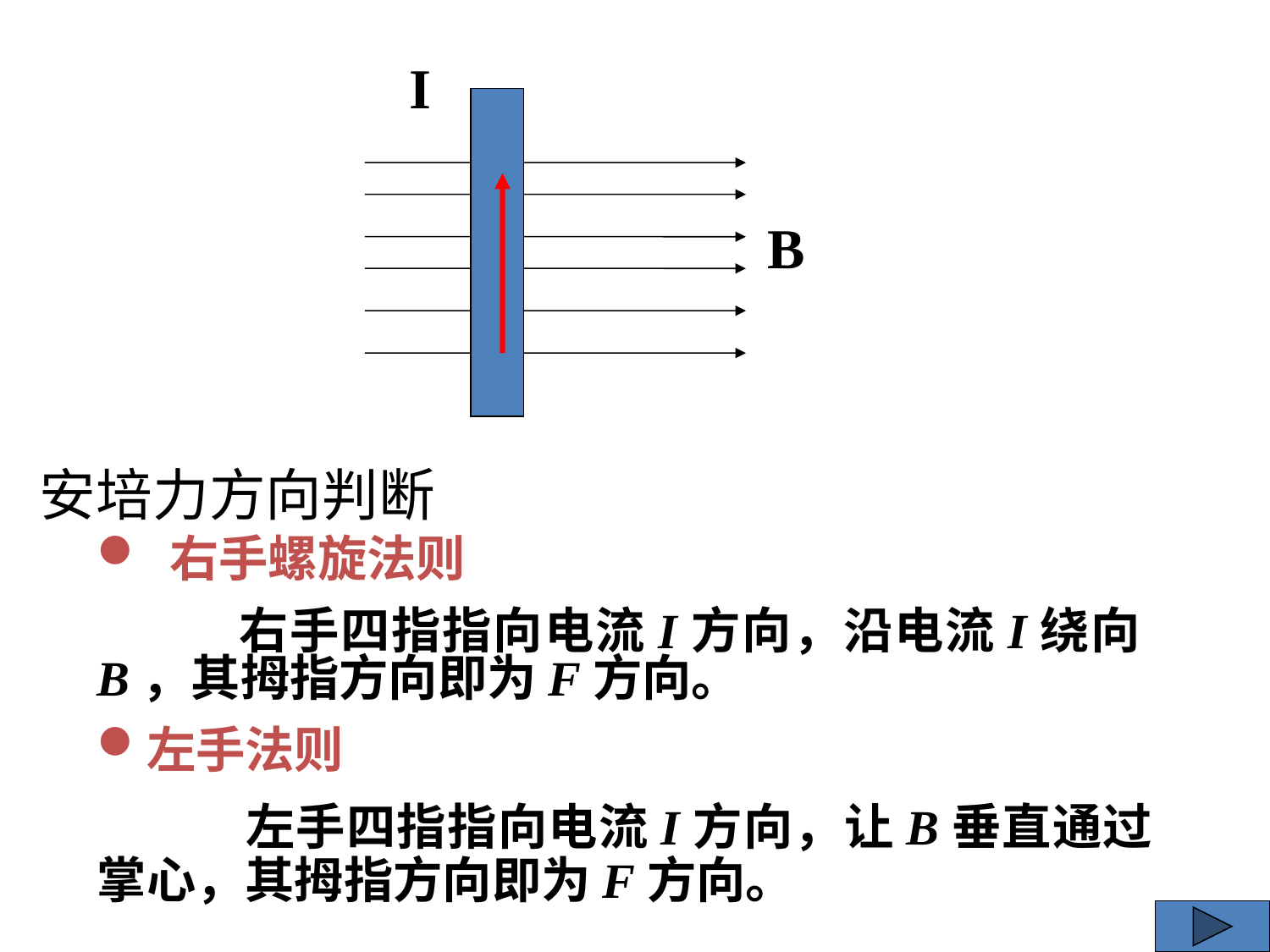

I

B

# 安培力方向判断
 右手螺旋法则
          右手四指指向电流I方向，沿电流I绕向B，其拇指方向即为F方向。
左手法则
           左手四指指向电流I方向，让B垂直通过掌心，其拇指方向即为F方向。